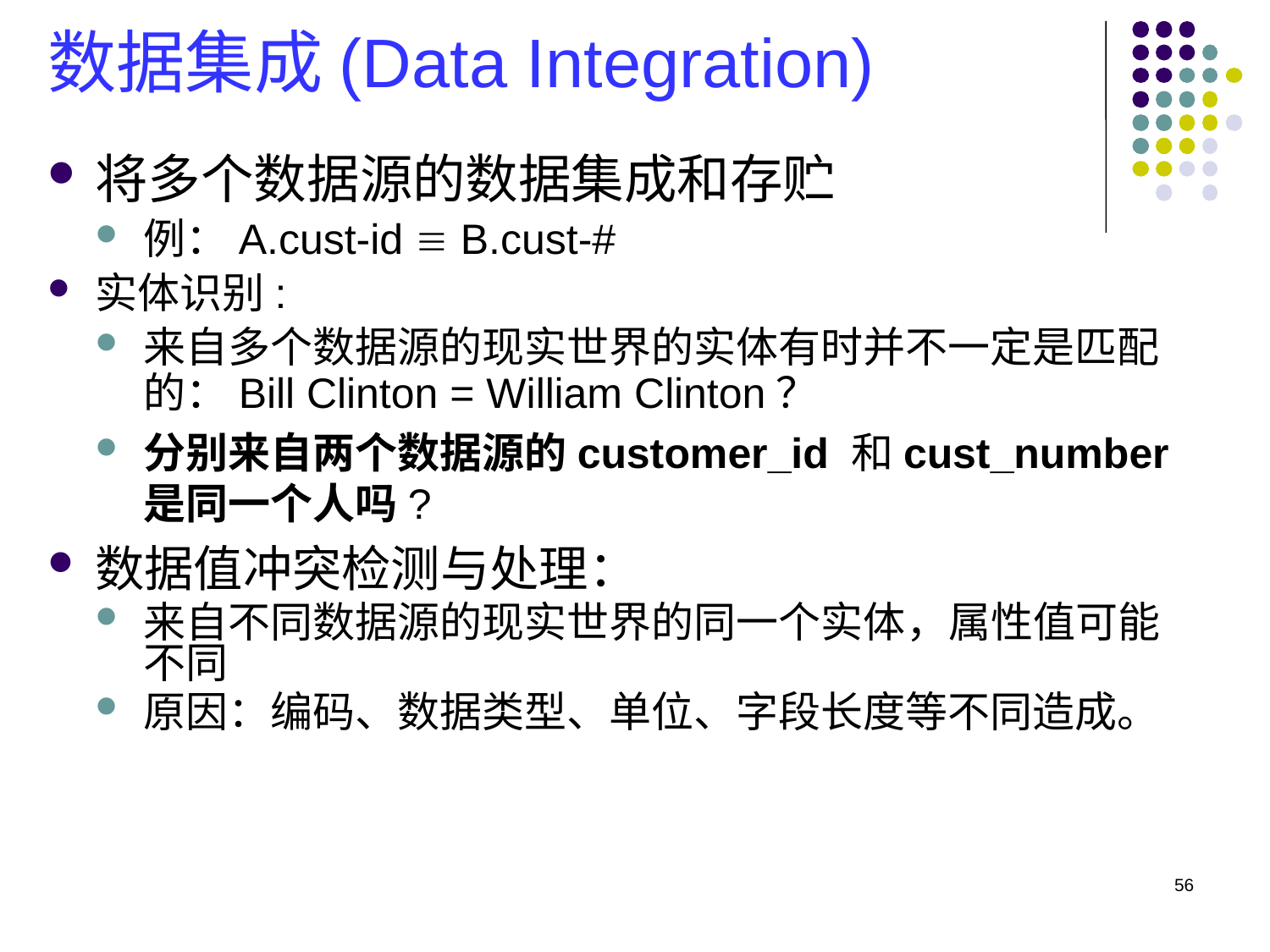

# 数据集成(Data Integration)
将多个数据源的数据集成和存贮
例：A.cust-id ≡ B.cust-#
实体识别:
来自多个数据源的现实世界的实体有时并不一定是匹配的：Bill Clinton = William Clinton？
分别来自两个数据源的customer_id 和cust_number是同一个人吗?
数据值冲突检测与处理：
来自不同数据源的现实世界的同一个实体，属性值可能不同
原因：编码、数据类型、单位、字段长度等不同造成。
56